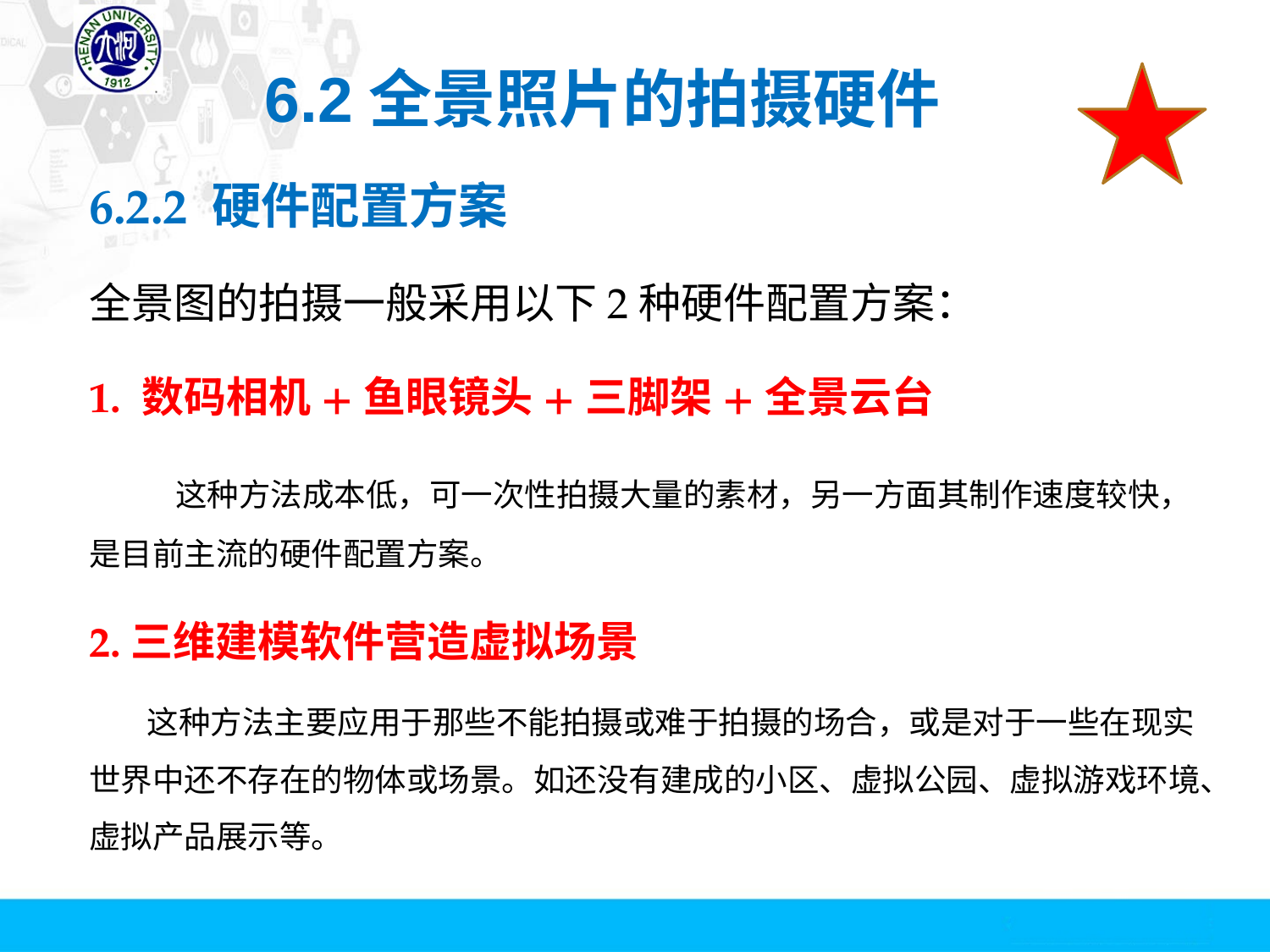

# 6.2全景照片的拍摄硬件

6.2.2 硬件配置方案
全景图的拍摄一般采用以下2种硬件配置方案：
1. 数码相机+鱼眼镜头+三脚架+全景云台
        这种方法成本低，可一次性拍摄大量的素材，另一方面其制作速度较快，是目前主流的硬件配置方案。
2.三维建模软件营造虚拟场景
       这种方法主要应用于那些不能拍摄或难于拍摄的场合，或是对于一些在现实世界中还不存在的物体或场景。如还没有建成的小区、虚拟公园、虚拟游戏环境、虚拟产品展示等。